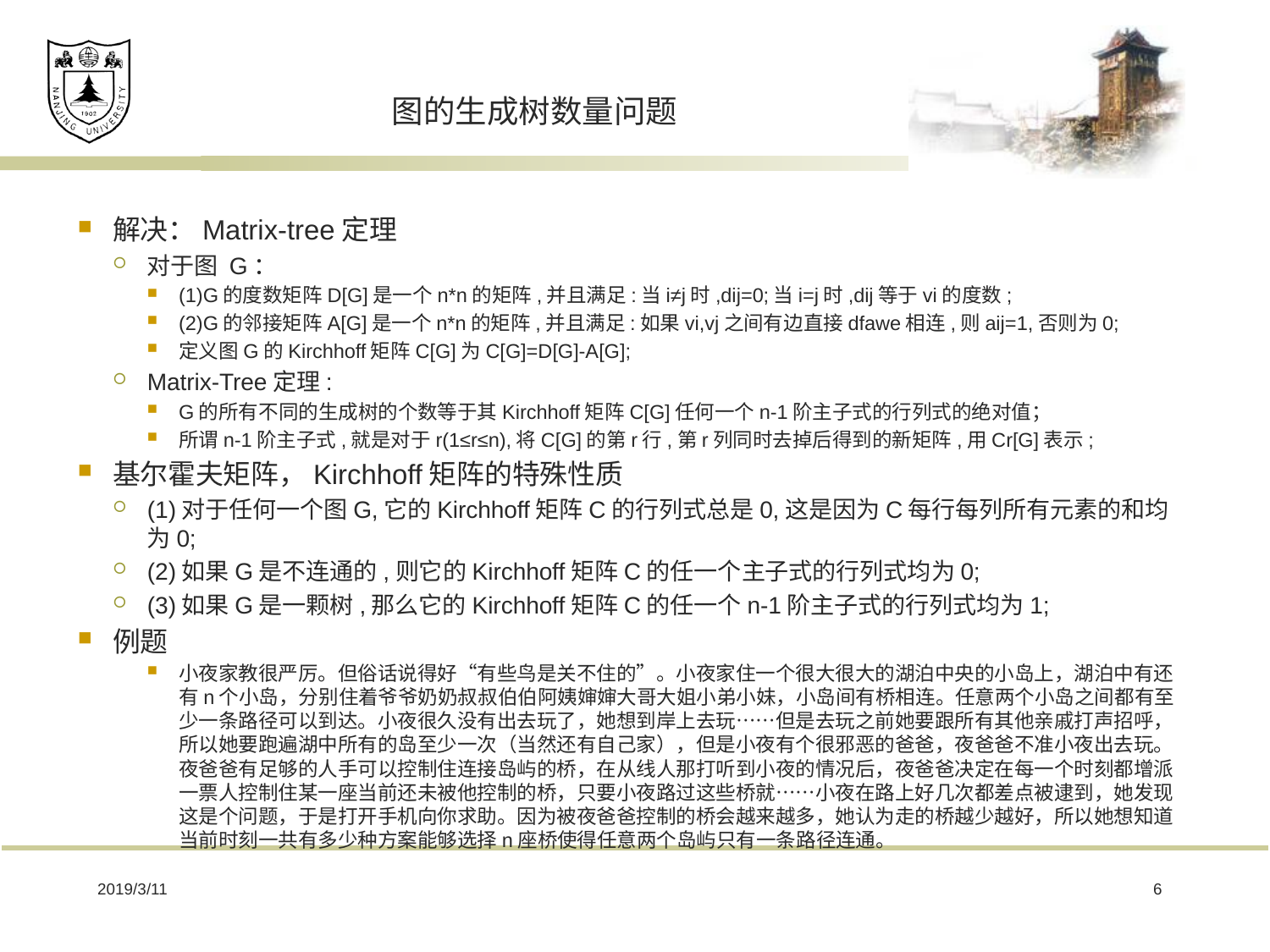

# 图的生成树数量问题
解决：Matrix-tree定理
对于图 G：
(1)G的度数矩阵D[G]是一个n*n的矩阵,并且满足:当i≠j时,dij=0;当i=j时,dij等于vi的度数;
(2)G的邻接矩阵A[G]是一个n*n的矩阵,并且满足:如果vi,vj之间有边直接dfawe相连,则aij=1,否则为0;
定义图G的Kirchhoff矩阵C[G]为C[G]=D[G]-A[G];
Matrix-Tree定理:
G的所有不同的生成树的个数等于其Kirchhoff矩阵C[G]任何一个n-1阶主子式的行列式的绝对值；
所谓n-1阶主子式,就是对于r(1≤r≤n),将C[G]的第r行,第r列同时去掉后得到的新矩阵,用Cr[G]表示;
基尔霍夫矩阵，Kirchhoff矩阵的特殊性质
(1)对于任何一个图G,它的Kirchhoff矩阵C的行列式总是0,这是因为C每行每列所有元素的和均为0;
(2)如果G是不连通的,则它的Kirchhoff矩阵C的任一个主子式的行列式均为0;
(3)如果G是一颗树,那么它的Kirchhoff矩阵C的任一个n-1阶主子式的行列式均为1;
例题
小夜家教很严厉。但俗话说得好“有些鸟是关不住的”。小夜家住一个很大很大的湖泊中央的小岛上，湖泊中有还有n个小岛，分别住着爷爷奶奶叔叔伯伯阿姨婶婶大哥大姐小弟小妹，小岛间有桥相连。任意两个小岛之间都有至少一条路径可以到达。小夜很久没有出去玩了，她想到岸上去玩……但是去玩之前她要跟所有其他亲戚打声招呼，所以她要跑遍湖中所有的岛至少一次（当然还有自己家），但是小夜有个很邪恶的爸爸，夜爸爸不准小夜出去玩。夜爸爸有足够的人手可以控制住连接岛屿的桥，在从线人那打听到小夜的情况后，夜爸爸决定在每一个时刻都增派一票人控制住某一座当前还未被他控制的桥，只要小夜路过这些桥就……小夜在路上好几次都差点被逮到，她发现这是个问题，于是打开手机向你求助。因为被夜爸爸控制的桥会越来越多，她认为走的桥越少越好，所以她想知道当前时刻一共有多少种方案能够选择n座桥使得任意两个岛屿只有一条路径连通。

2019/3/11
6